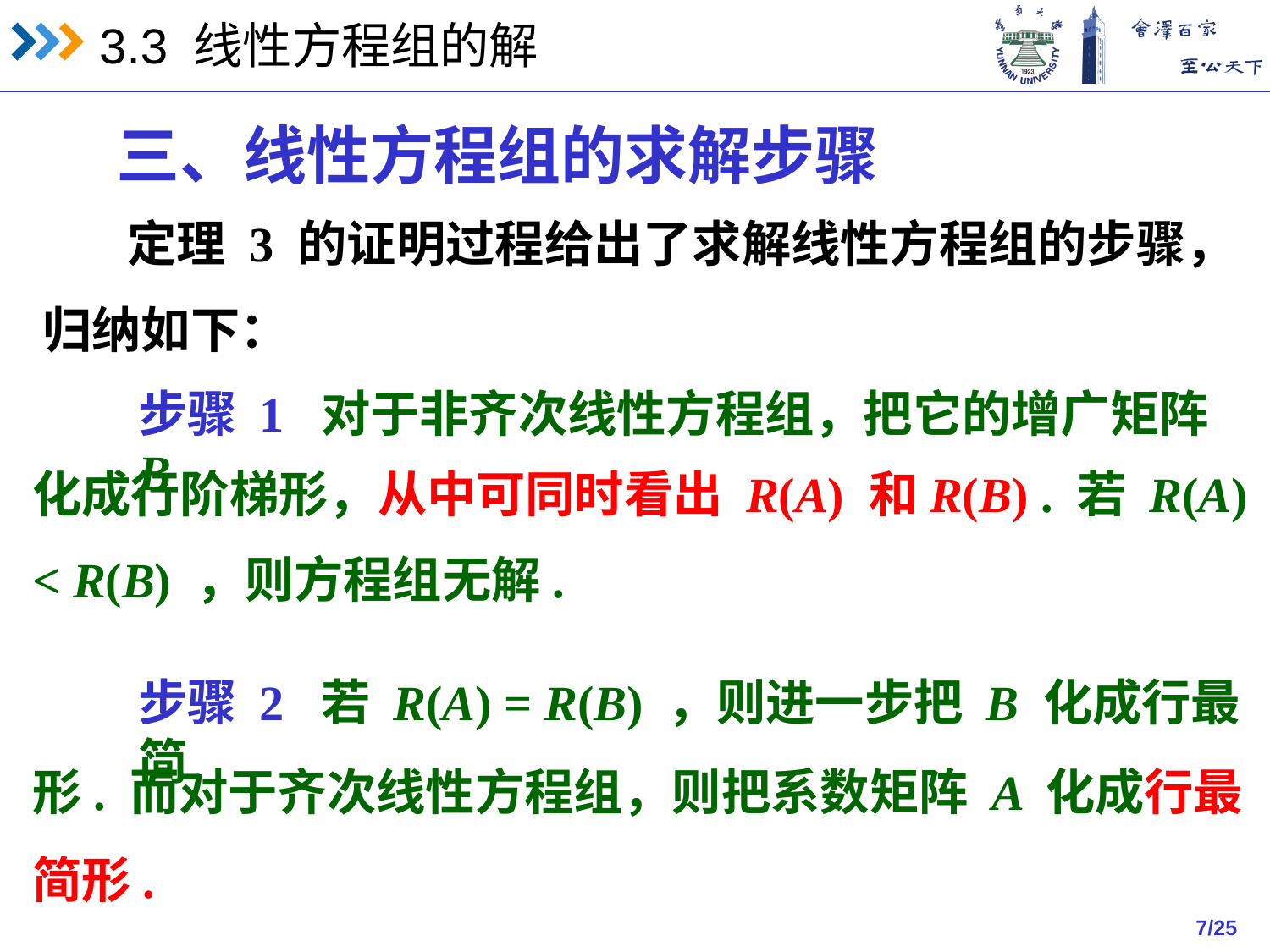

三、线性方程组的求解步骤
定理 3 的证明过程给出了求解线性方程组的步骤，
归纳如下：
步骤 1  对于非齐次线性方程组，把它的增广矩阵 B
化成行阶梯形，从中可同时看出 R(A) 和R(B) . 若 R(A)
< R(B) ，则方程组无解.
步骤 2  若 R(A) = R(B) ，则进一步把 B 化成行最简
形. 而对于齐次线性方程组，则把系数矩阵 A 化成行最
简形.